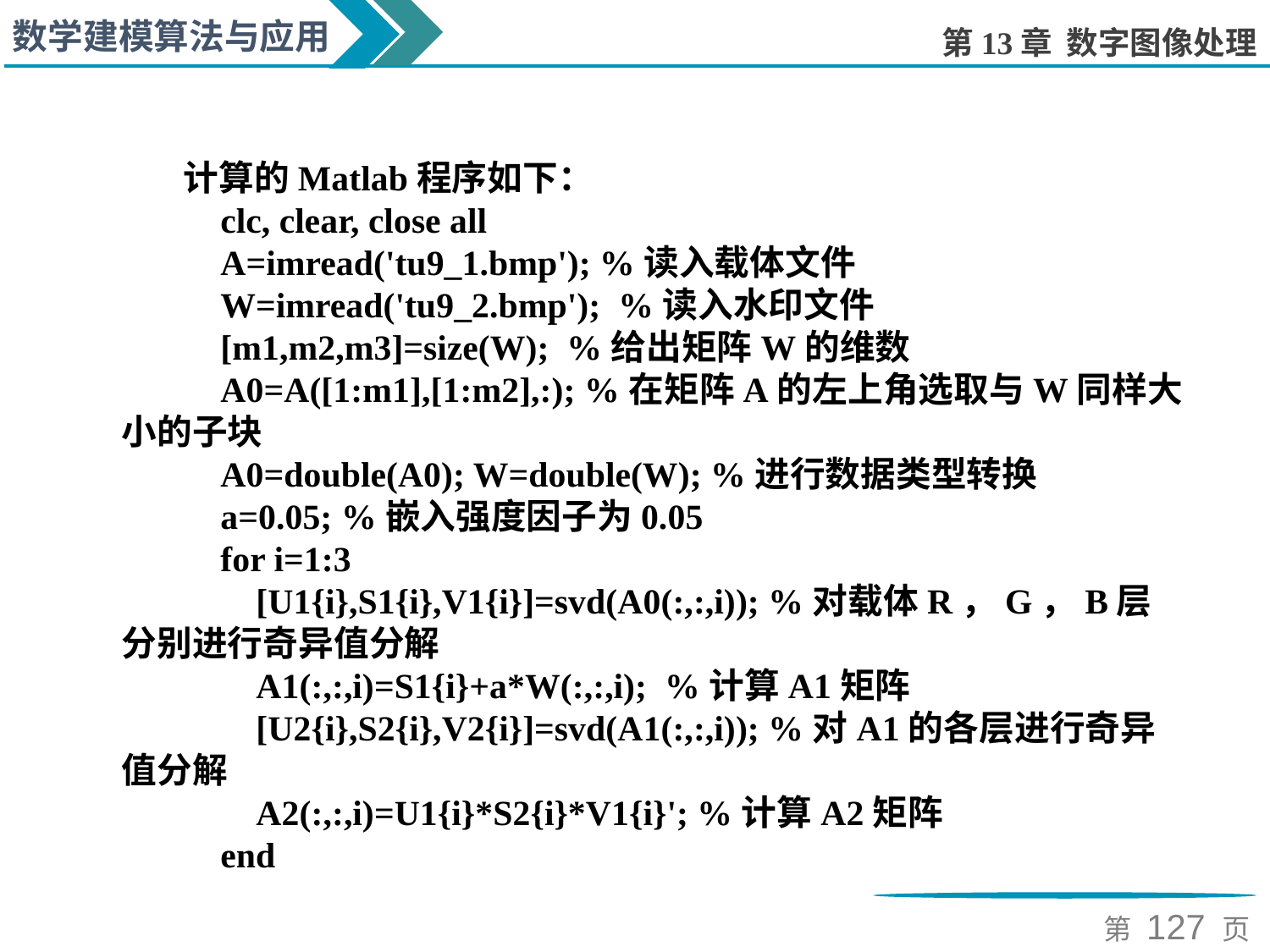

计算的Matlab程序如下：
clc, clear, close all
A=imread('tu9_1.bmp'); %读入载体文件
W=imread('tu9_2.bmp');  %读入水印文件
[m1,m2,m3]=size(W);  %给出矩阵W的维数
A0=A([1:m1],[1:m2],:); %在矩阵A的左上角选取与W同样大小的子块
A0=double(A0); W=double(W); %进行数据类型转换
a=0.05; %嵌入强度因子为0.05
for i=1:3
    [U1{i},S1{i},V1{i}]=svd(A0(:,:,i)); %对载体R，G，B层分别进行奇异值分解
    A1(:,:,i)=S1{i}+a*W(:,:,i);  %计算A1矩阵
    [U2{i},S2{i},V2{i}]=svd(A1(:,:,i)); %对A1的各层进行奇异值分解
    A2(:,:,i)=U1{i}*S2{i}*V1{i}'; %计算A2矩阵
end